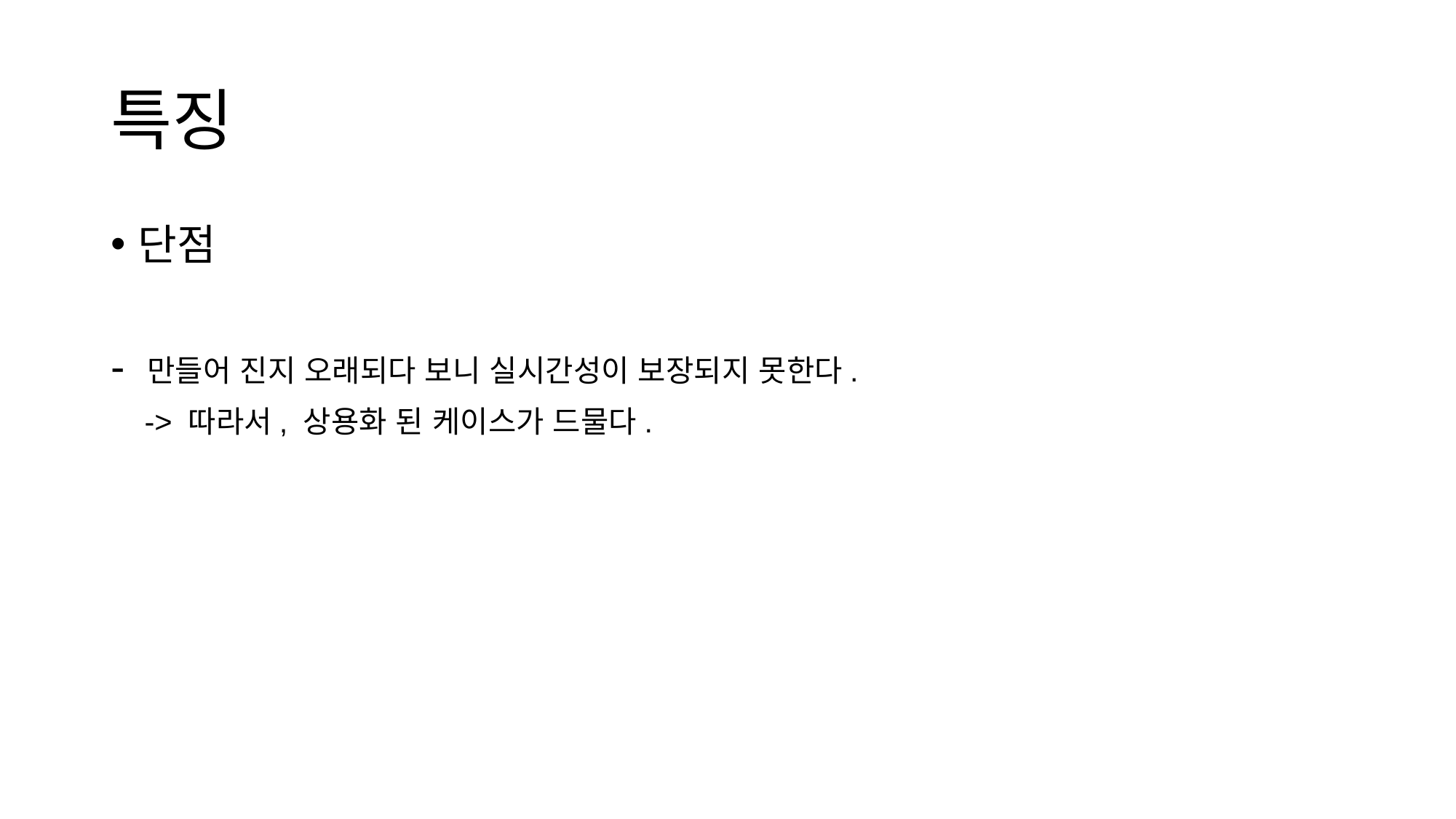

# 특징
단점

- 만들어 진지 오래되다 보니 실시간성이 보장되지 못한다.
    -> 따라서, 상용화 된 케이스가 드물다.